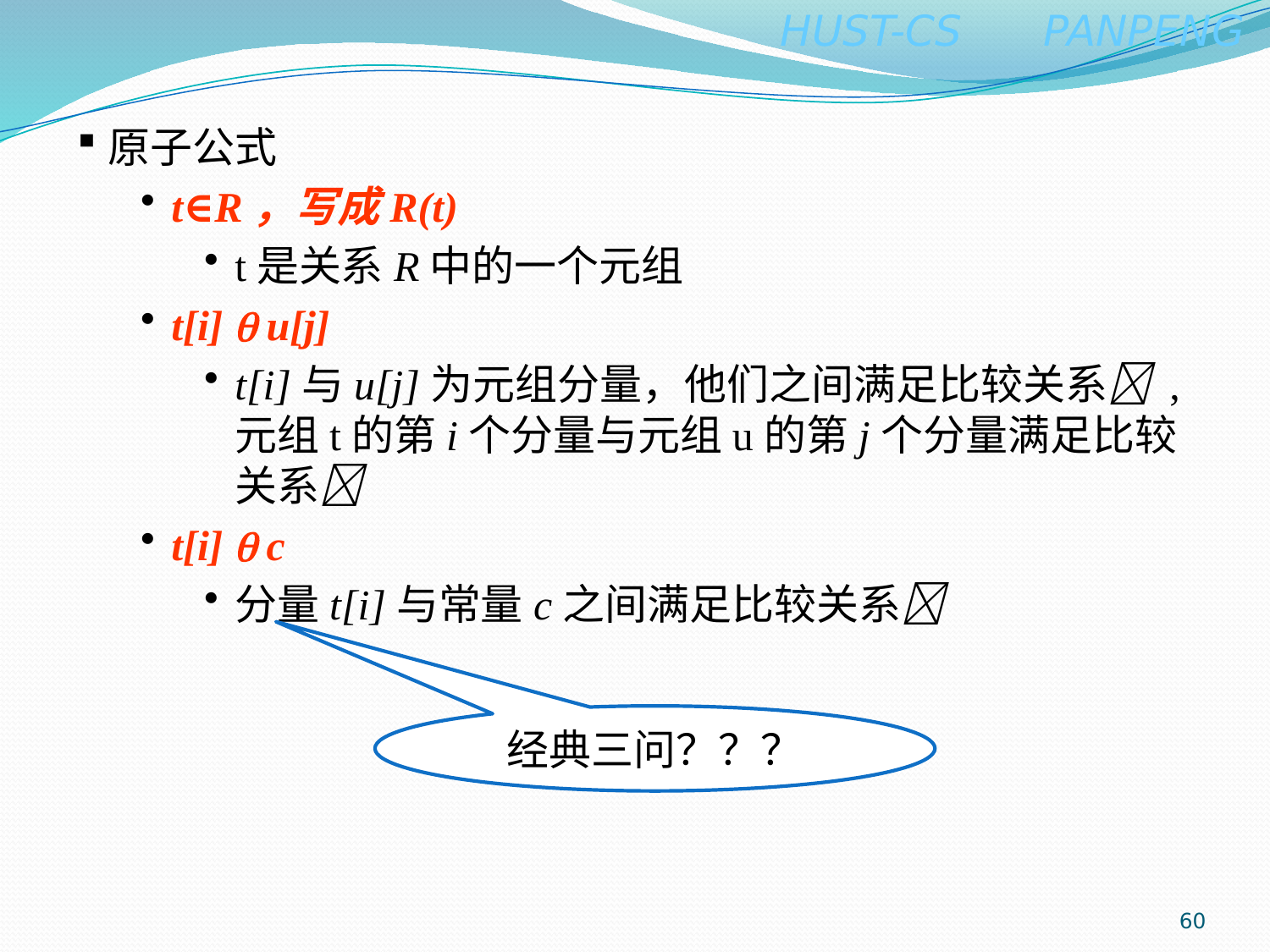

原子公式
t∈R，写成R(t)
t是关系R中的一个元组
t[i] θ u[j]
t[i]与u[j]为元组分量，他们之间满足比较关系θ ,元组t的第i个分量与元组u的第j个分量满足比较关系θ
t[i] θ c
分量t[i]与常量c之间满足比较关系θ

经典三问？？？
60